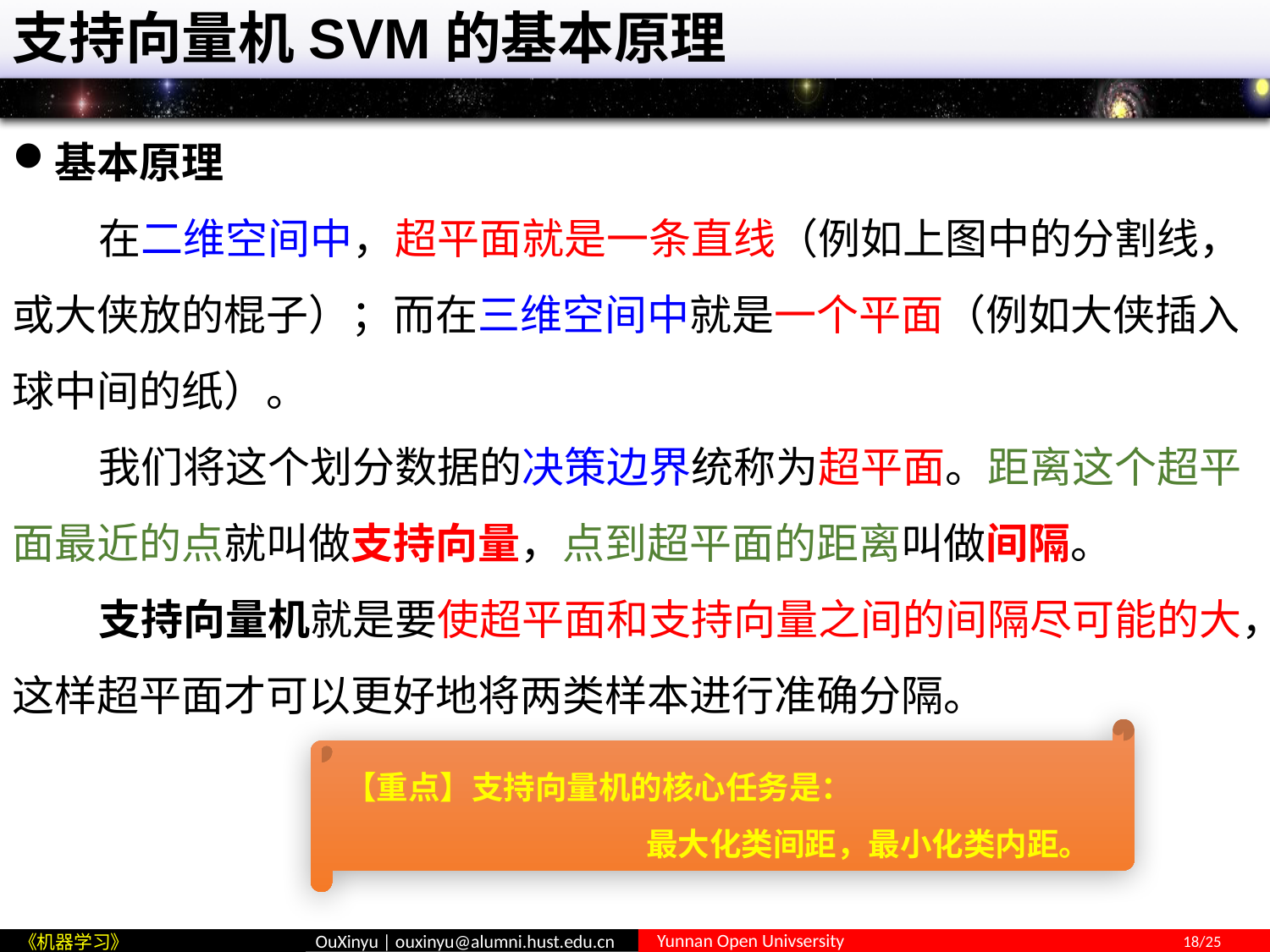

# 支持向量机SVM的基本原理
基本原理
        在二维空间中，超平面就是一条直线（例如上图中的分割线，或大侠放的棍子）；而在三维空间中就是一个平面（例如大侠插入球中间的纸）。
        我们将这个划分数据的决策边界统称为超平面。距离这个超平面最近的点就叫做支持向量，点到超平面的距离叫做间隔。
        支持向量机就是要使超平面和支持向量之间的间隔尽可能的大，这样超平面才可以更好地将两类样本进行准确分隔。
【重点】支持向量机的核心任务是：
                                      最大化类间距，最小化类内距。